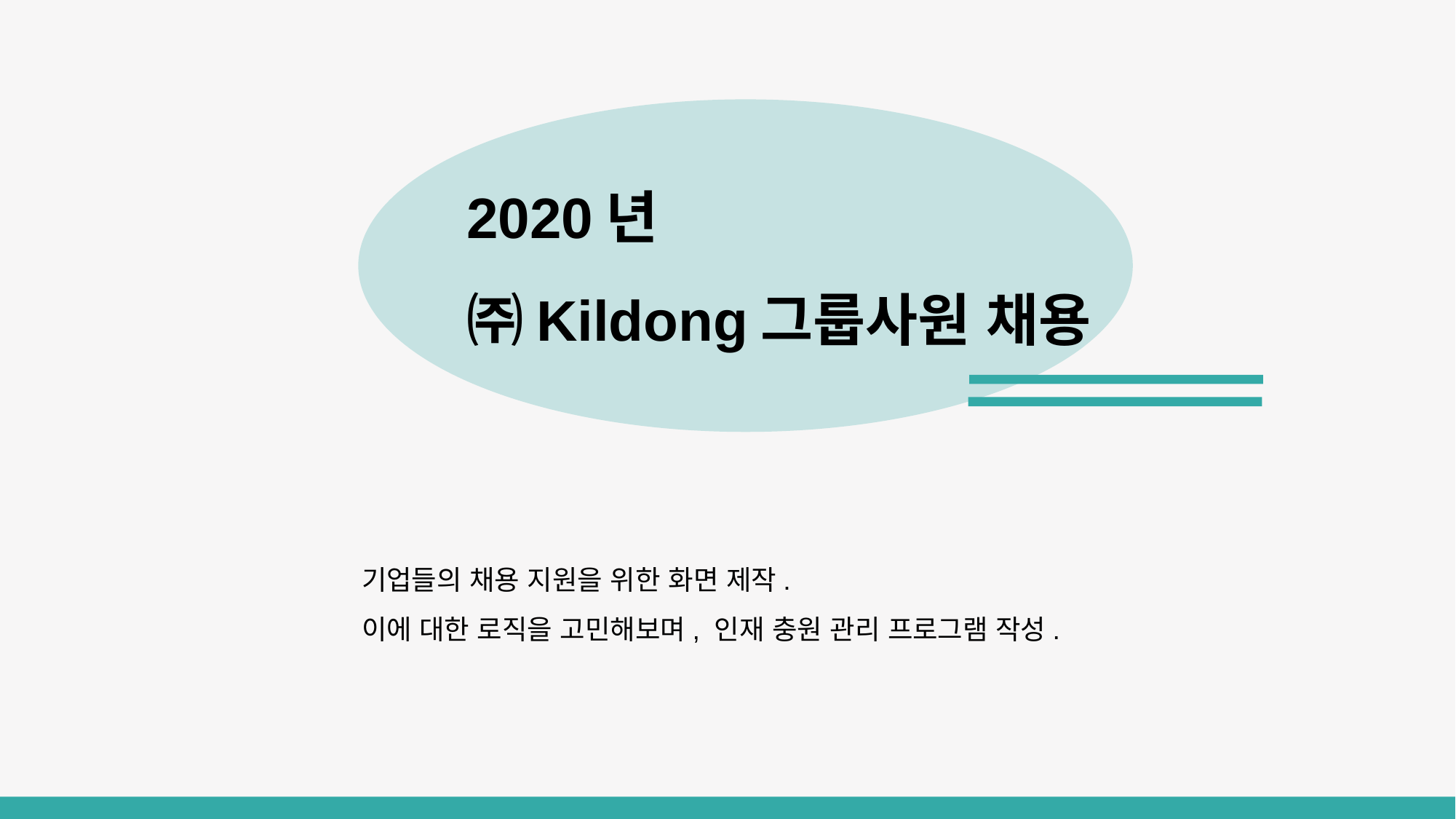

# 2020년 ㈜Kildong그룹사원 채용

기업들의 채용 지원을 위한 화면 제작.
이에 대한 로직을 고민해보며, 인재 충원 관리 프로그램 작성.